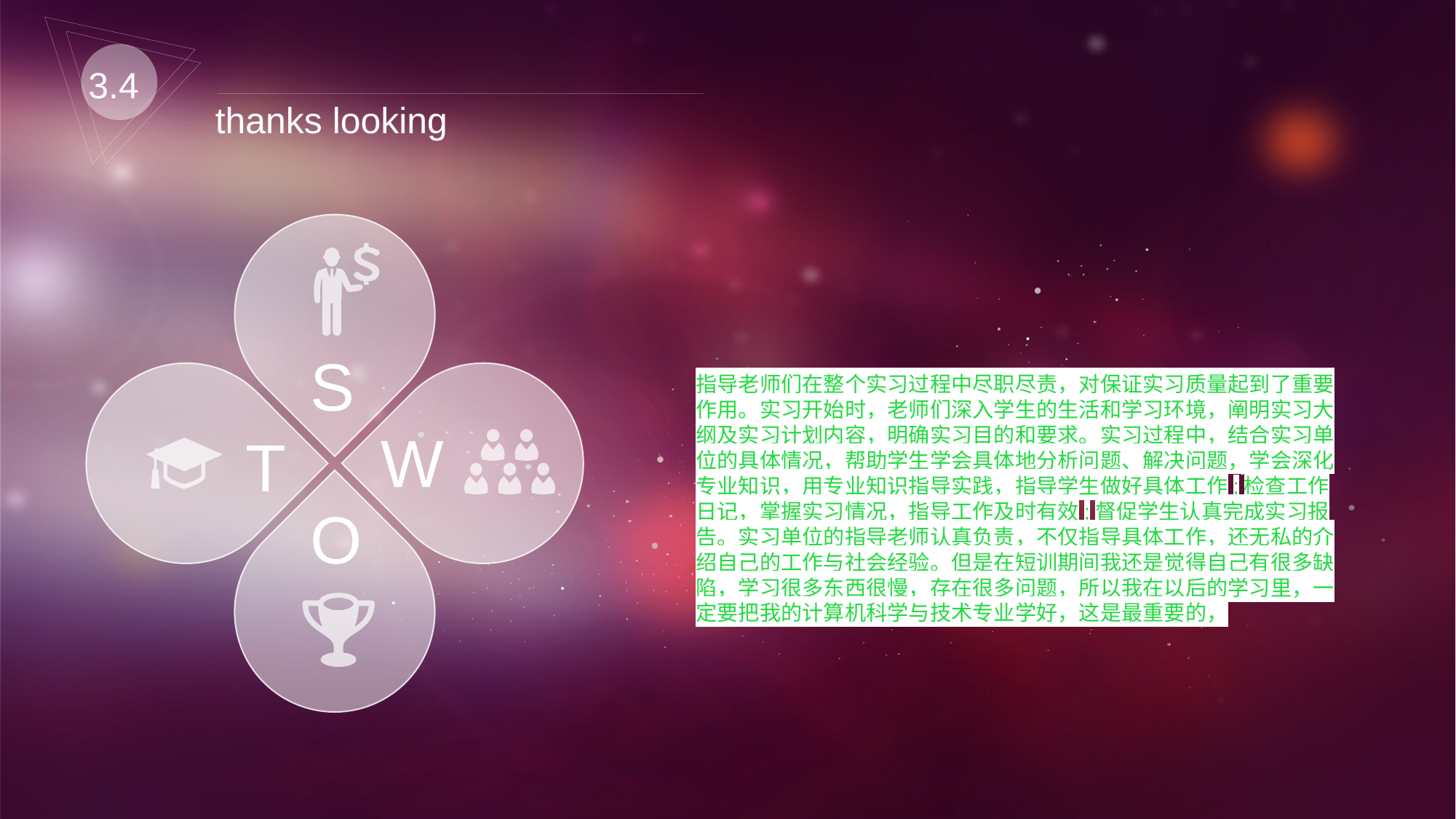

3.4
thanks looking

S
W
T

O

指导老师们在整个实习过程中尽职尽责，对保证实习质量起到了重要作用。实习开始时，老师们深入学生的生活和学习环境，阐明实习大纲及实习计划内容，明确实习目的和要求。实习过程中，结合实习单位的具体情况，帮助学生学会具体地分析问题、解决问题，学会深化专业知识，用专业知识指导实践，指导学生做好具体工作;检查工作日记，掌握实习情况，指导工作及时有效;督促学生认真完成实习报告。实习单位的指导老师认真负责，不仅指导具体工作，还无私的介绍自己的工作与社会经验。但是在短训期间我还是觉得自己有很多缺陷，学习很多东西很慢，存在很多问题，所以我在以后的学习里，一定要把我的计算机科学与技术专业学好，这是最重要的，